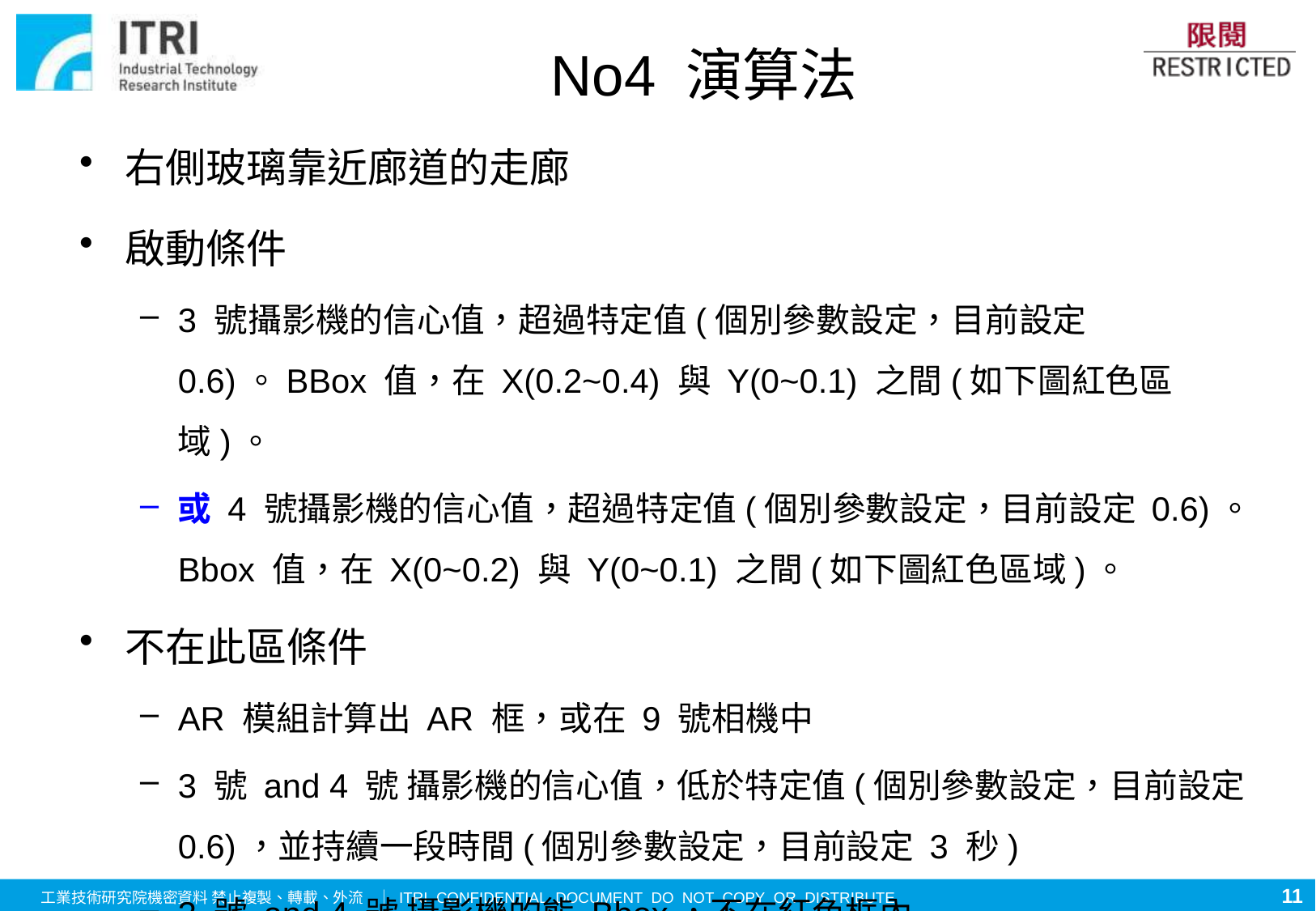

# No4 演算法
右側玻璃靠近廊道的走廊
啟動條件
3 號攝影機的信心值，超過特定值(個別參數設定，目前設定 0.6)。BBox 值，在 X(0.2~0.4) 與 Y(0~0.1) 之間(如下圖紅色區域)。
或 4 號攝影機的信心值，超過特定值(個別參數設定，目前設定 0.6)。Bbox 值，在 X(0~0.2) 與 Y(0~0.1) 之間(如下圖紅色區域)。
不在此區條件
AR 模組計算出 AR 框，或在 9 號相機中
3 號 and 4 號 攝影機的信心值，低於特定值(個別參數設定，目前設定 0.6)，並持續一段時間(個別參數設定，目前設定 3 秒)
3 號 and 4 號 攝影機的熊 Bbox，不在紅色框內

11